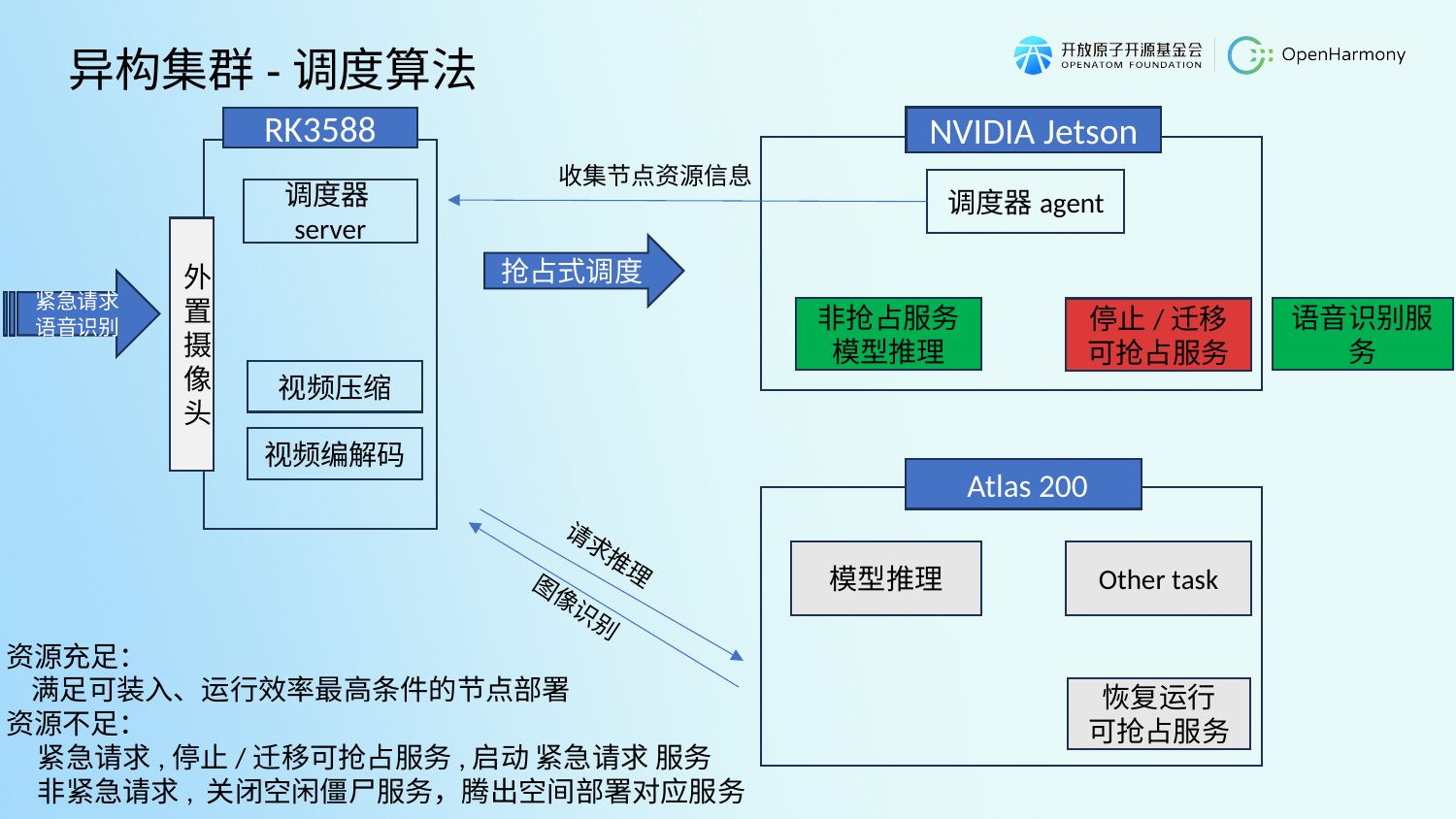

异构集群-调度算法
RK3588

调度器server
外置摄像头
视频压缩
视频编解码
NVIDIA Jetson

收集节点资源信息
调度器agent
抢占式调度
紧急请求
语音识别
非抢占服务
模型推理
语音识别服务
可抢占服务
停止/迁移
可抢占服务
 Atlas 200

请求推理
模型推理
Other task
图像识别
资源充足：
   满足可装入、运行效率最高条件的节点部署
资源不足：
    紧急请求,停止/迁移可抢占服务,启动 紧急请求 服务
    非紧急请求, 关闭空闲僵尸服务，腾出空间部署对应服务
恢复运行
可抢占服务